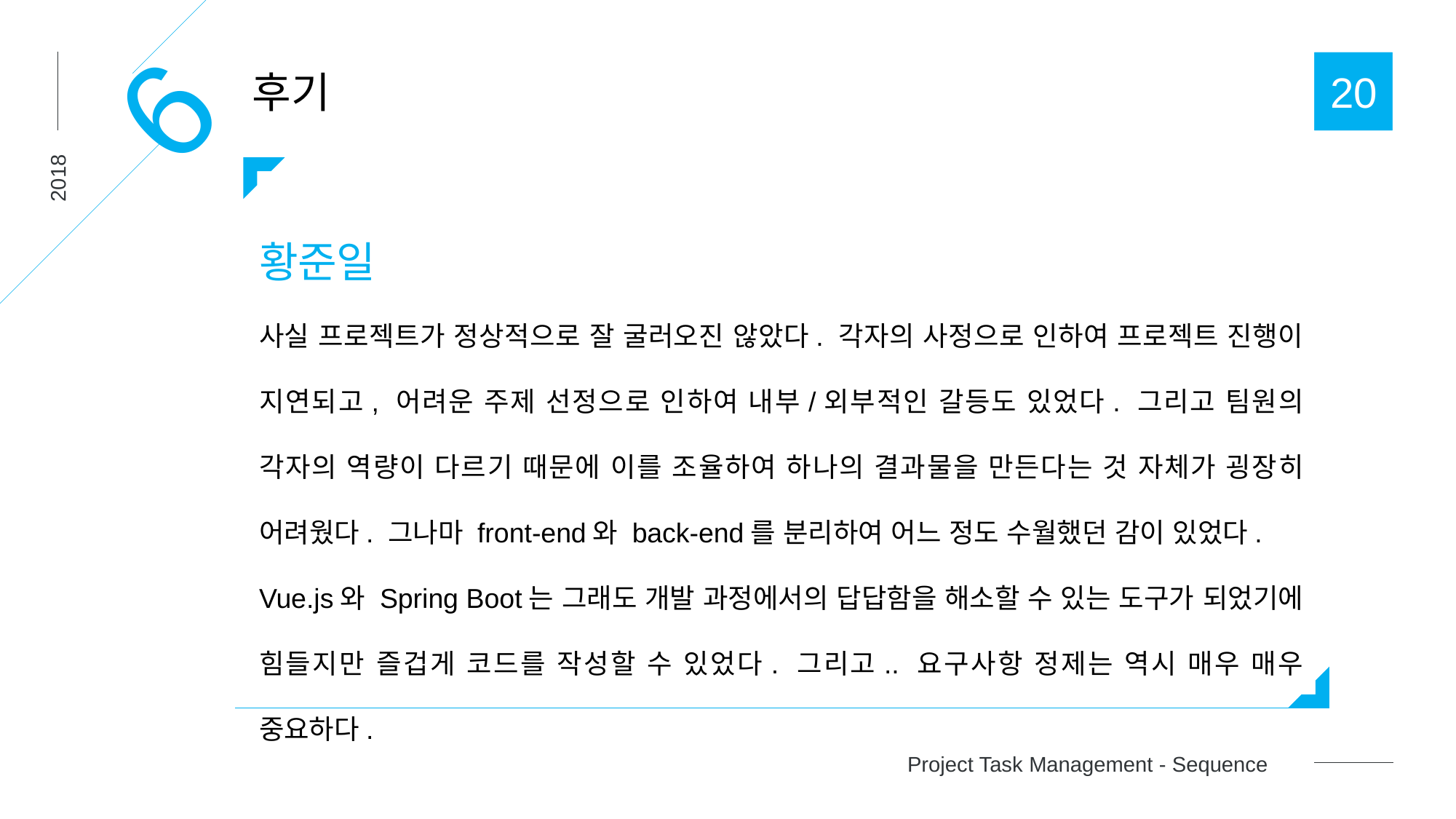

6

후기
20
황준일
사실 프로젝트가 정상적으로 잘 굴러오진 않았다. 각자의 사정으로 인하여 프로젝트 진행이 지연되고, 어려운 주제 선정으로 인하여 내부/외부적인 갈등도 있었다. 그리고 팀원의 각자의 역량이 다르기 때문에 이를 조율하여 하나의 결과물을 만든다는 것 자체가 굉장히 어려웠다. 그나마 front-end와 back-end를 분리하여 어느 정도 수월했던 감이 있었다.
Vue.js와 Spring Boot는 그래도 개발 과정에서의 답답함을 해소할 수 있는 도구가 되었기에 힘들지만 즐겁게 코드를 작성할 수 있었다. 그리고.. 요구사항 정제는 역시 매우 매우 중요하다.